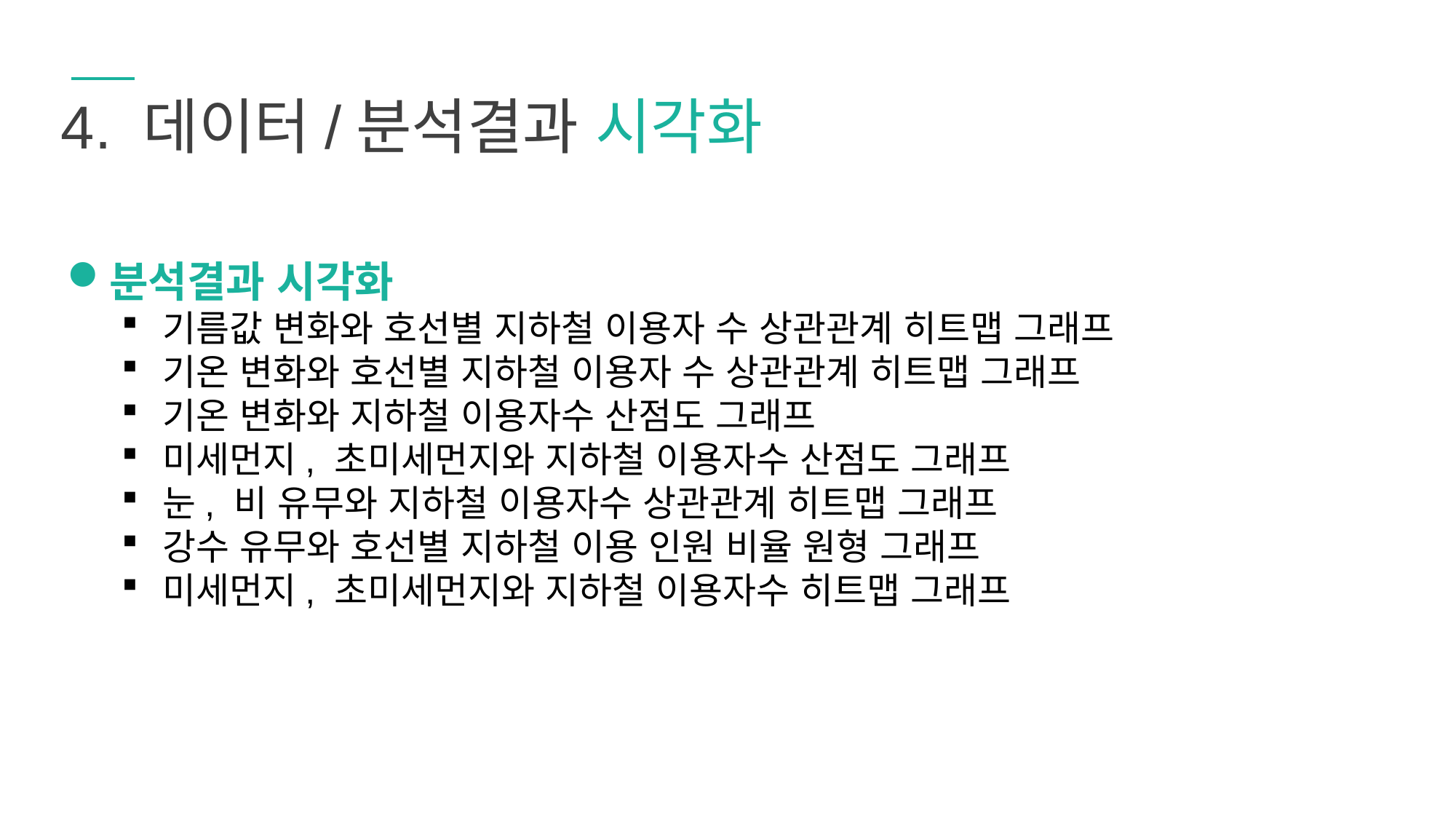

4. 데이터/분석결과 시각화
분석결과 시각화
기름값 변화와 호선별 지하철 이용자 수 상관관계 히트맵 그래프
기온 변화와 호선별 지하철 이용자 수 상관관계 히트맵 그래프
기온 변화와 지하철 이용자수 산점도 그래프
미세먼지, 초미세먼지와 지하철 이용자수 산점도 그래프
눈, 비 유무와 지하철 이용자수 상관관계 히트맵 그래프
강수 유무와 호선별 지하철 이용 인원 비율 원형 그래프
미세먼지, 초미세먼지와 지하철 이용자수 히트맵 그래프